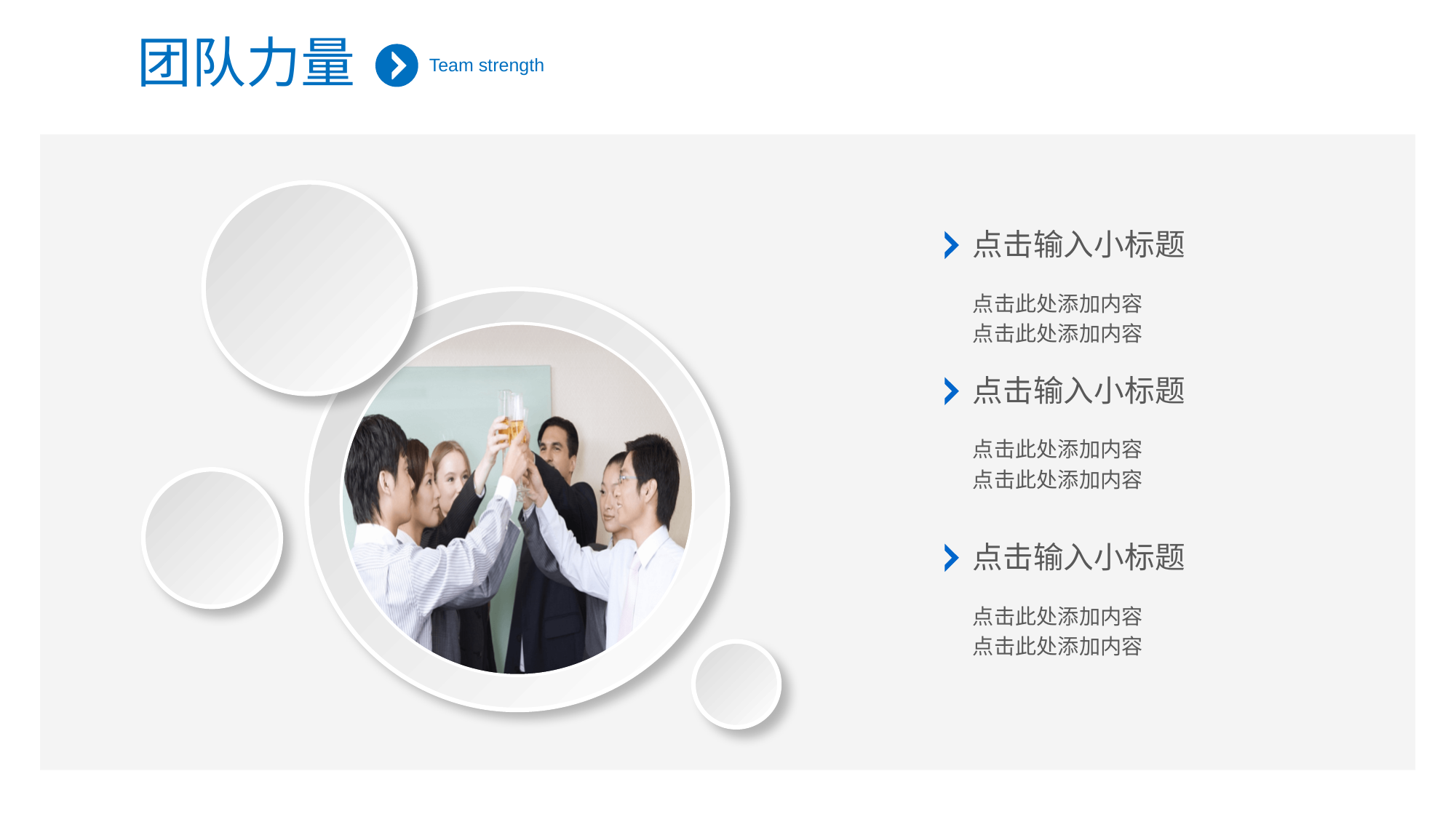

团队力量

Team strength

点击输入小标题

点击此处添加内容
点击此处添加内容

点击输入小标题

点击此处添加内容
点击此处添加内容

点击输入小标题

点击此处添加内容
点击此处添加内容